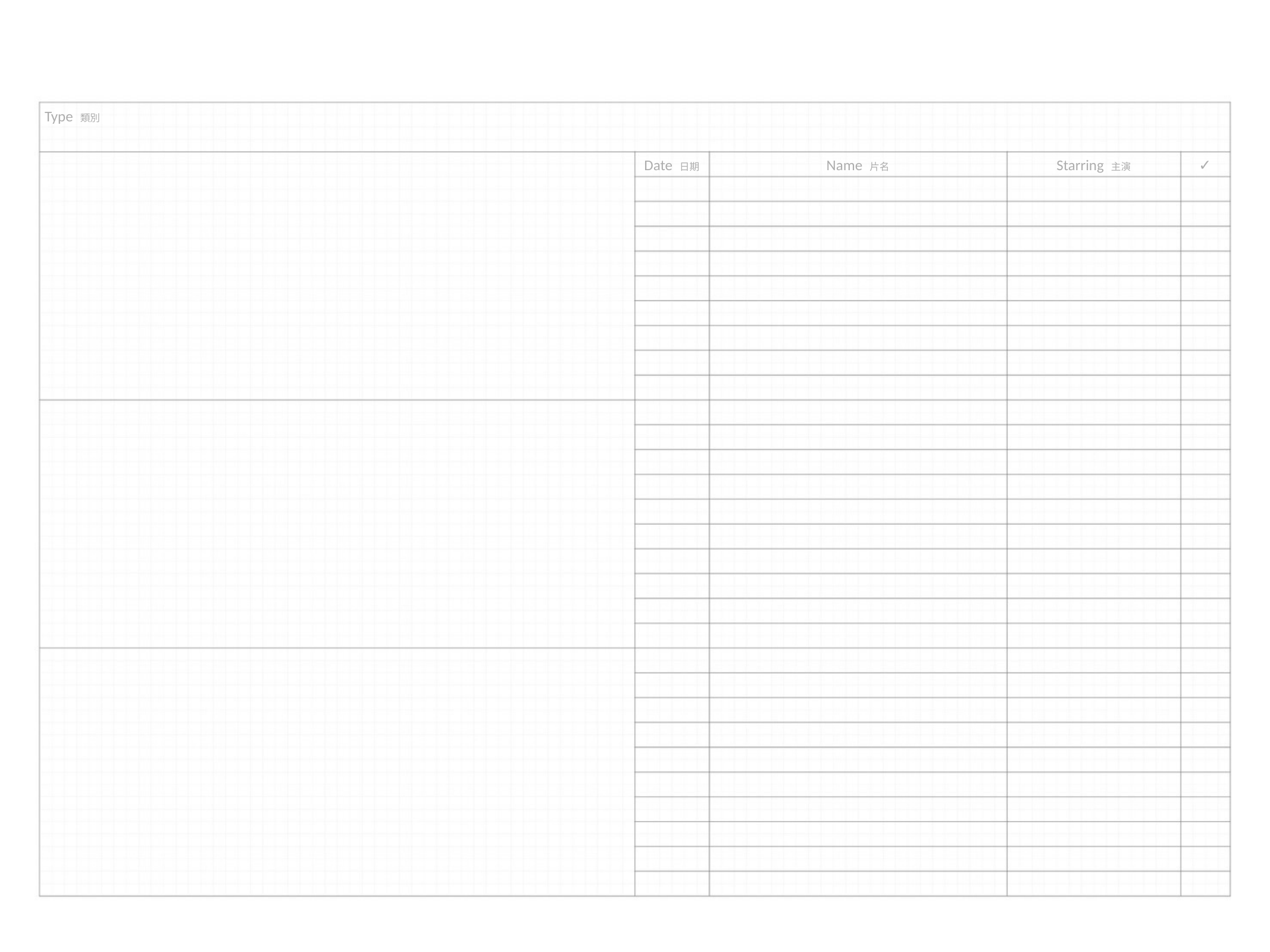

Type 類別
Date 日期
Name 片名
Starring 主演
✓